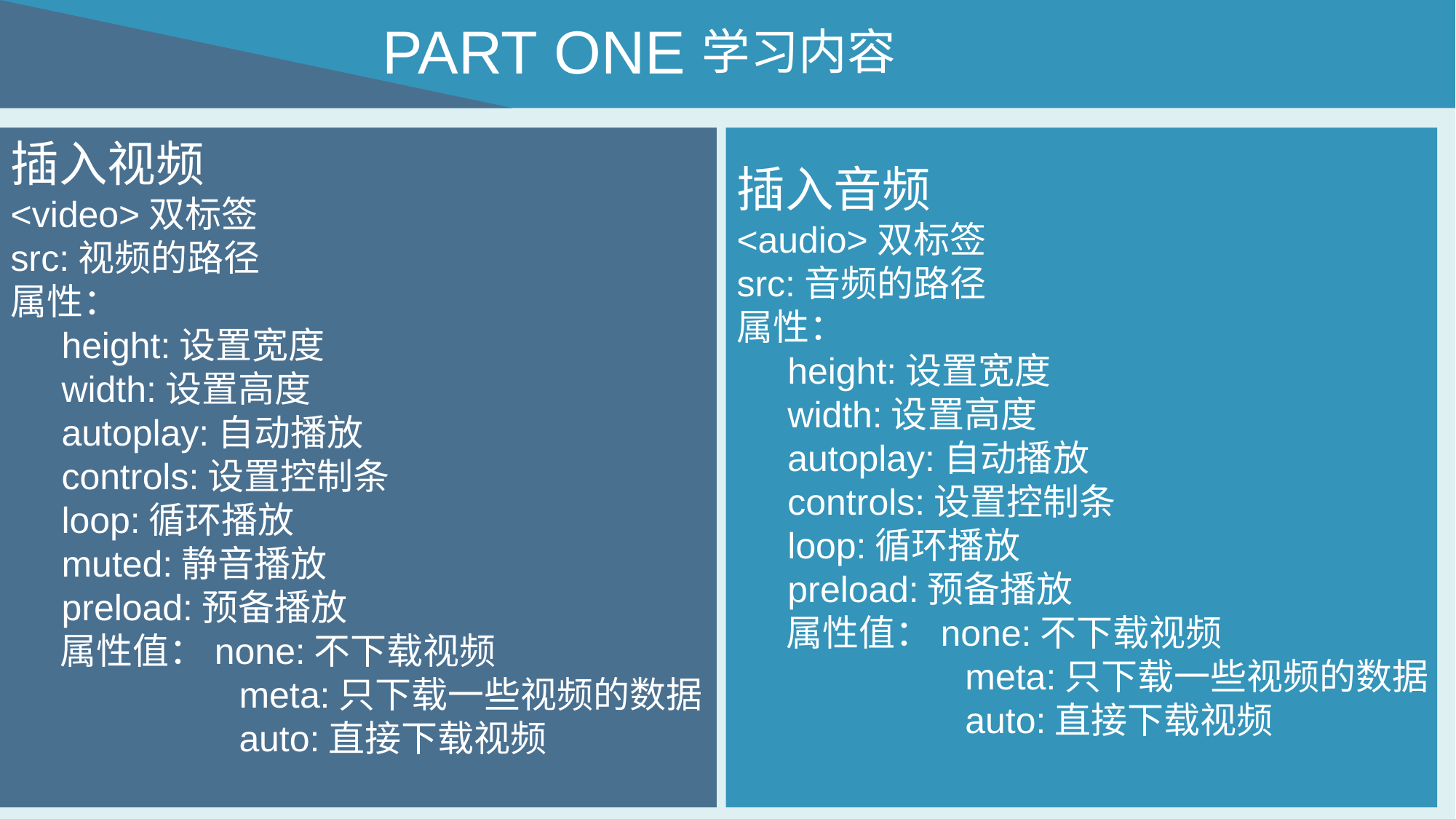

PART ONE
学习内容
插入视频
<video>双标签
src:视频的路径
属性：
     height:设置宽度
     width:设置高度
     autoplay:自动播放
     controls:设置控制条
     loop:循环播放
     muted:静音播放
     preload:预备播放
     属性值：none:不下载视频
		 meta:只下载一些视频的数据
		 auto:直接下载视频

插入音频
<audio>双标签
src:音频的路径
属性：
     height:设置宽度
     width:设置高度
     autoplay:自动播放
     controls:设置控制条
     loop:循环播放
     preload:预备播放
     属性值：none:不下载视频
		 meta:只下载一些视频的数据
		 auto:直接下载视频